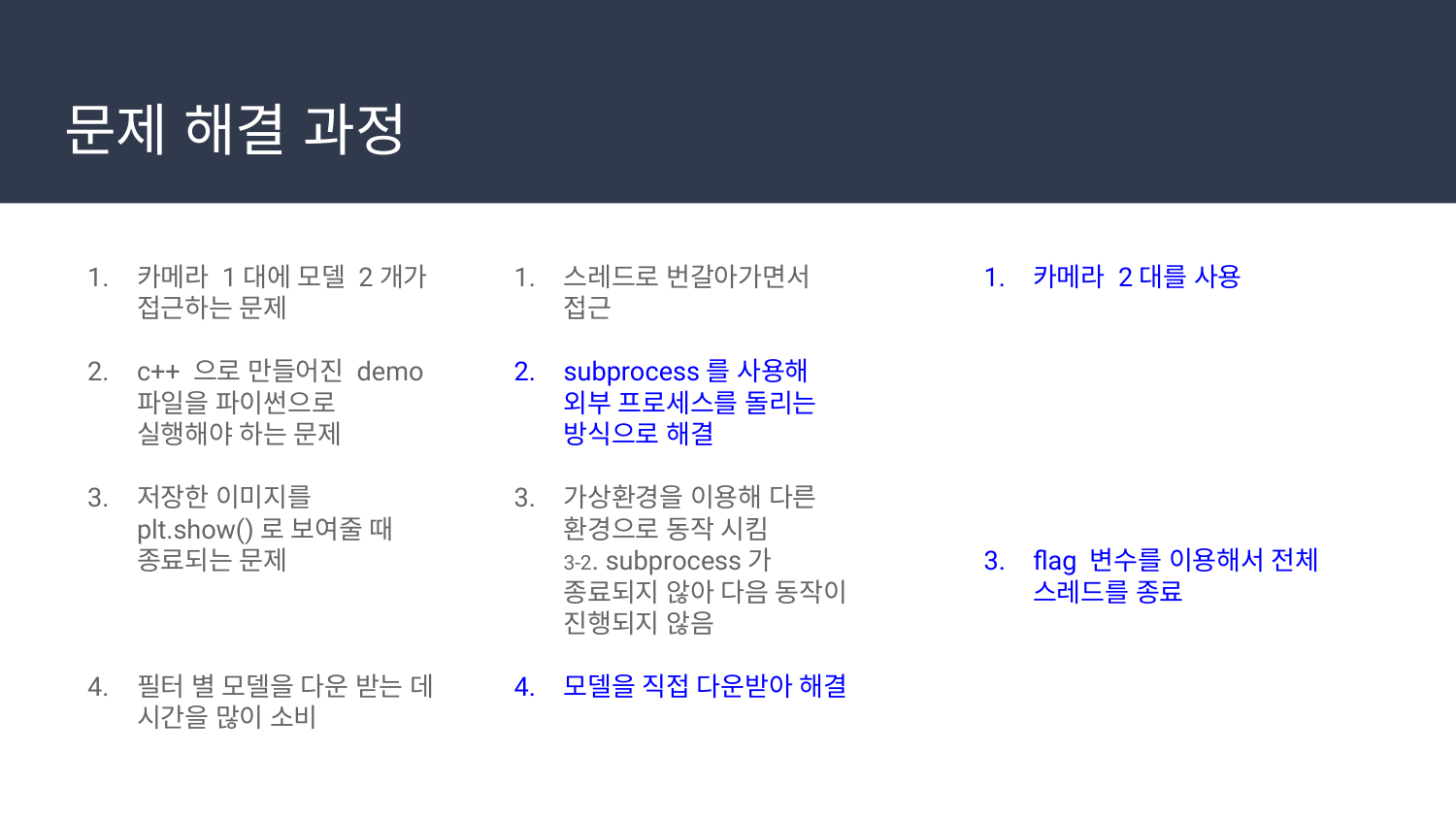

# 문제 해결 과정
카메라 1대에 모델 2개가 접근하는 문제

c++ 으로 만들어진 demo 파일을 파이썬으로 실행해야 하는 문제

저장한 이미지를 plt.show()로 보여줄 때 종료되는 문제

필터 별 모델을 다운 받는 데 시간을 많이 소비

스레드로 번갈아가면서 접근

subprocess를 사용해 외부 프로세스를 돌리는 방식으로 해결

가상환경을 이용해 다른 환경으로 동작 시킴
3-2. subprocess가 종료되지 않아 다음 동작이 진행되지 않음

모델을 직접 다운받아 해결

카메라 2대를 사용
어아

flag 변수를 이용해서 전체 스레드를 종료